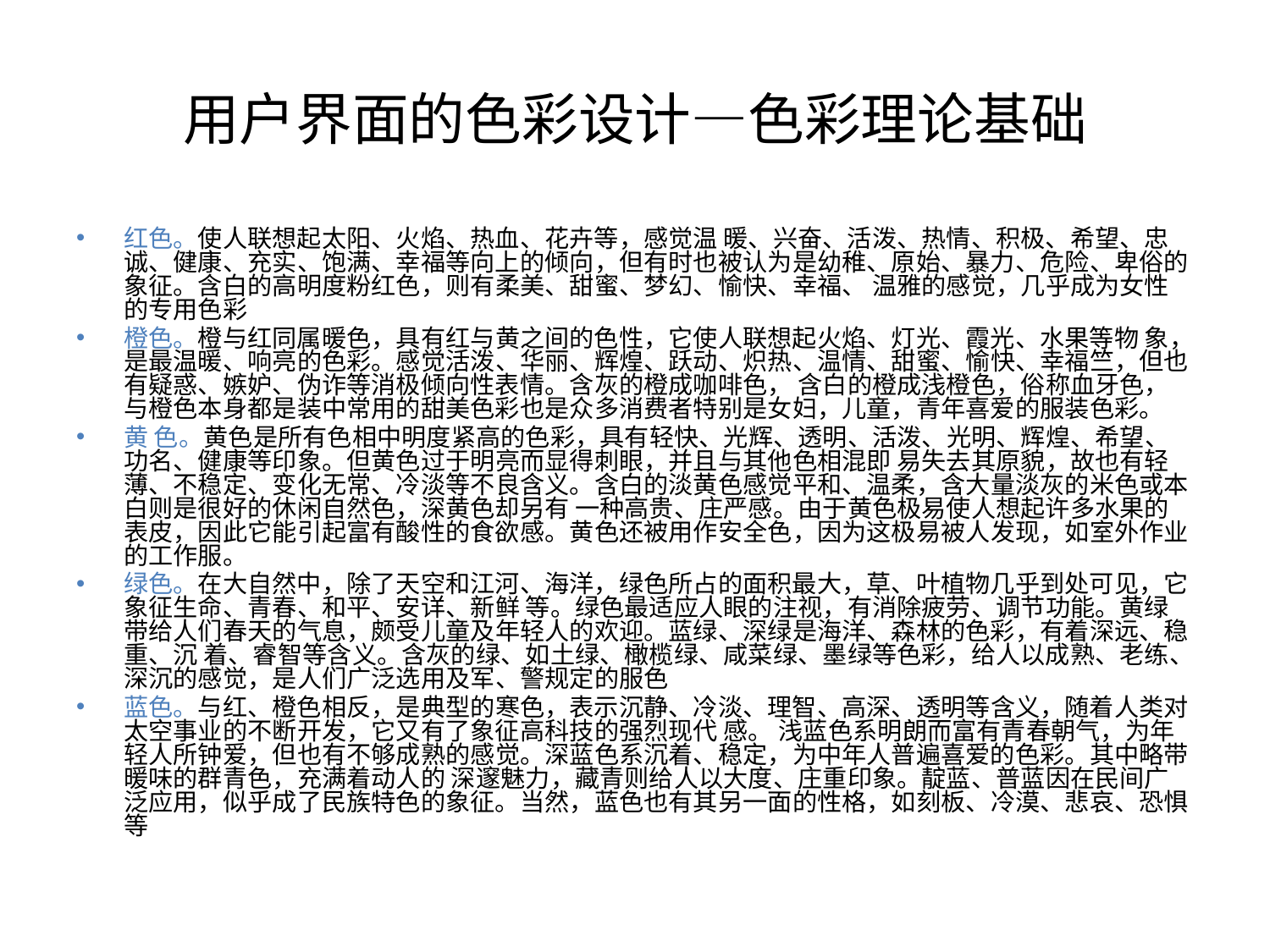

# 用户界面的色彩设计—色彩理论基础
红色。使人联想起太阳、火焰、热血、花卉等，感觉温 暖、兴奋、活泼、热情、积极、希望、忠诚、健康、充实、饱满、幸福等向上的倾向，但有时也被认为是幼稚、原始、暴力、危险、卑俗的象征。含白的高明度粉红色，则有柔美、甜蜜、梦幻、愉快、幸福、 温雅的感觉，几乎成为女性的专用色彩
橙色。橙与红同属暖色，具有红与黄之间的色性，它使人联想起火焰、灯光、霞光、水果等物 象，是最温暖、响亮的色彩。感觉活泼、华丽、辉煌、跃动、炽热、温情、甜蜜、愉快、幸福竺，但也有疑惑、嫉妒、伪诈等消极倾向性表情。含灰的橙成咖啡色， 含白的橙成浅橙色，俗称血牙色，与橙色本身都是装中常用的甜美色彩也是众多消费者特别是女妇，儿童，青年喜爱的服装色彩。
黄 色。黄色是所有色相中明度紧高的色彩，具有轻快、光辉、透明、活泼、光明、辉煌、希望、功名、健康等印象。但黄色过于明亮而显得刺眼，并且与其他色相混即 易失去其原貌，故也有轻薄、不稳定、变化无常、冷淡等不良含义。含白的淡黄色感觉平和、温柔，含大量淡灰的米色或本白则是很好的休闲自然色，深黄色却另有 一种高贵、庄严感。由于黄色极易使人想起许多水果的表皮，因此它能引起富有酸性的食欲感。黄色还被用作安全色，因为这极易被人发现，如室外作业的工作服。
绿色。在大自然中，除了天空和江河、海洋，绿色所占的面积最大，草、叶植物几乎到处可见，它象征生命、青春、和平、安详、新鲜 等。绿色最适应人眼的注视，有消除疲劳、调节功能。黄绿带给人们春天的气息，颇受儿童及年轻人的欢迎。蓝绿、深绿是海洋、森林的色彩，有着深远、稳重、沉 着、睿智等含义。含灰的绿、如土绿、橄榄绿、咸菜绿、墨绿等色彩，给人以成熟、老练、深沉的感觉，是人们广泛选用及军、警规定的服色
蓝色。与红、橙色相反，是典型的寒色，表示沉静、冷淡、理智、高深、透明等含义，随着人类对太空事业的不断开发，它又有了象征高科技的强烈现代 感。 浅蓝色系明朗而富有青春朝气，为年轻人所钟爱，但也有不够成熟的感觉。深蓝色系沉着、稳定，为中年人普遍喜爱的色彩。其中略带暖味的群青色，充满着动人的 深邃魅力，藏青则给人以大度、庄重印象。靛蓝、普蓝因在民间广泛应用，似乎成了民族特色的象征。当然，蓝色也有其另一面的性格，如刻板、冷漠、悲哀、恐惧 等